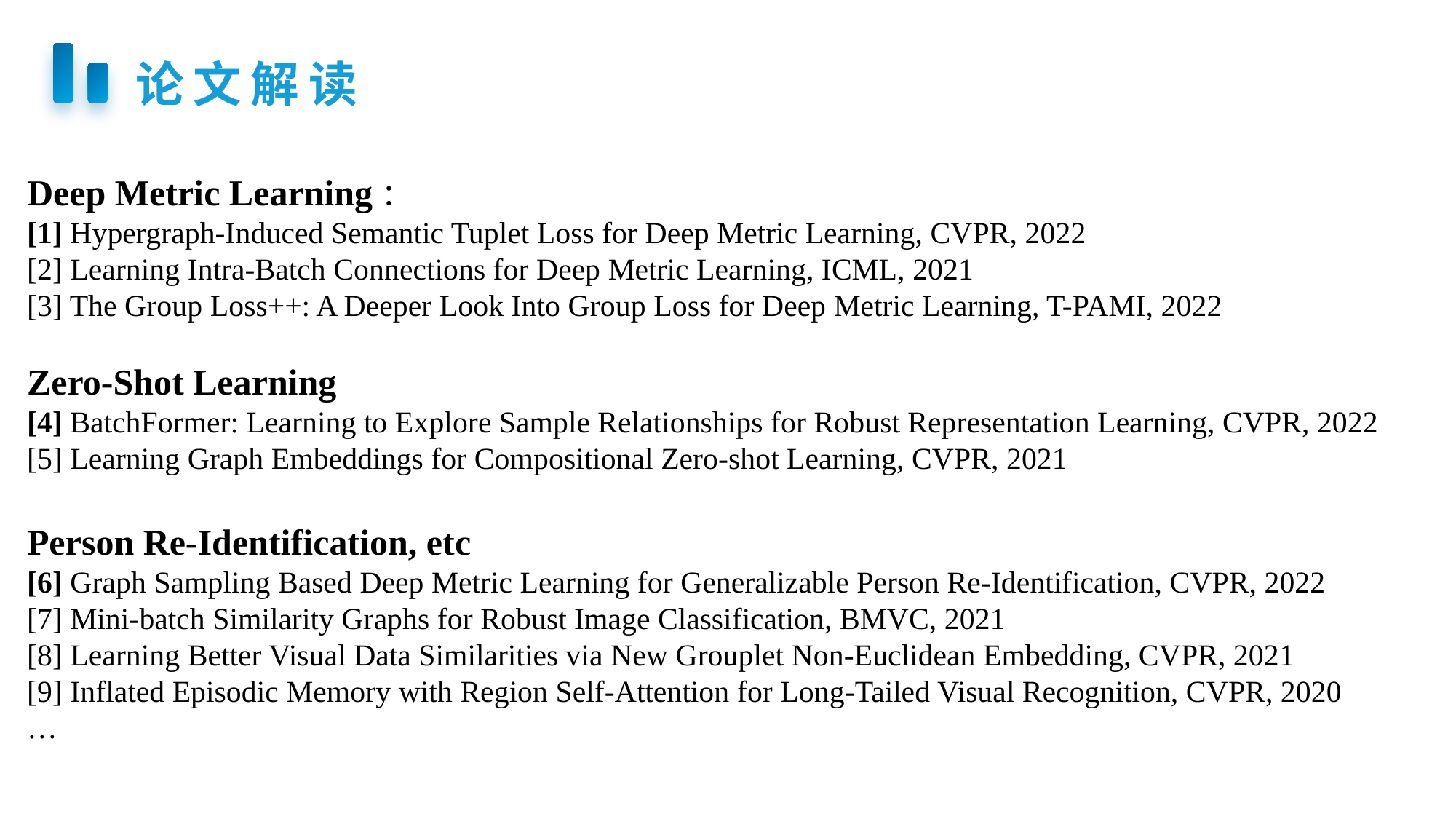

论文解读

Deep Metric Learning：
[1] Hypergraph-Induced Semantic Tuplet Loss for Deep Metric Learning, CVPR, 2022
[2] Learning Intra-Batch Connections for Deep Metric Learning, ICML, 2021
[3] The Group Loss++: A Deeper Look Into Group Loss for Deep Metric Learning, T-PAMI, 2022

Zero-Shot Learning
[4] BatchFormer: Learning to Explore Sample Relationships for Robust Representation Learning, CVPR, 2022
[5] Learning Graph Embeddings for Compositional Zero-shot Learning, CVPR, 2021

Person Re-Identification, etc
[6] Graph Sampling Based Deep Metric Learning for Generalizable Person Re-Identification, CVPR, 2022
[7] Mini-batch Similarity Graphs for Robust Image Classification, BMVC, 2021
[8] Learning Better Visual Data Similarities via New Grouplet Non-Euclidean Embedding, CVPR, 2021
[9] Inflated Episodic Memory with Region Self-Attention for Long-Tailed Visual Recognition, CVPR, 2020
…